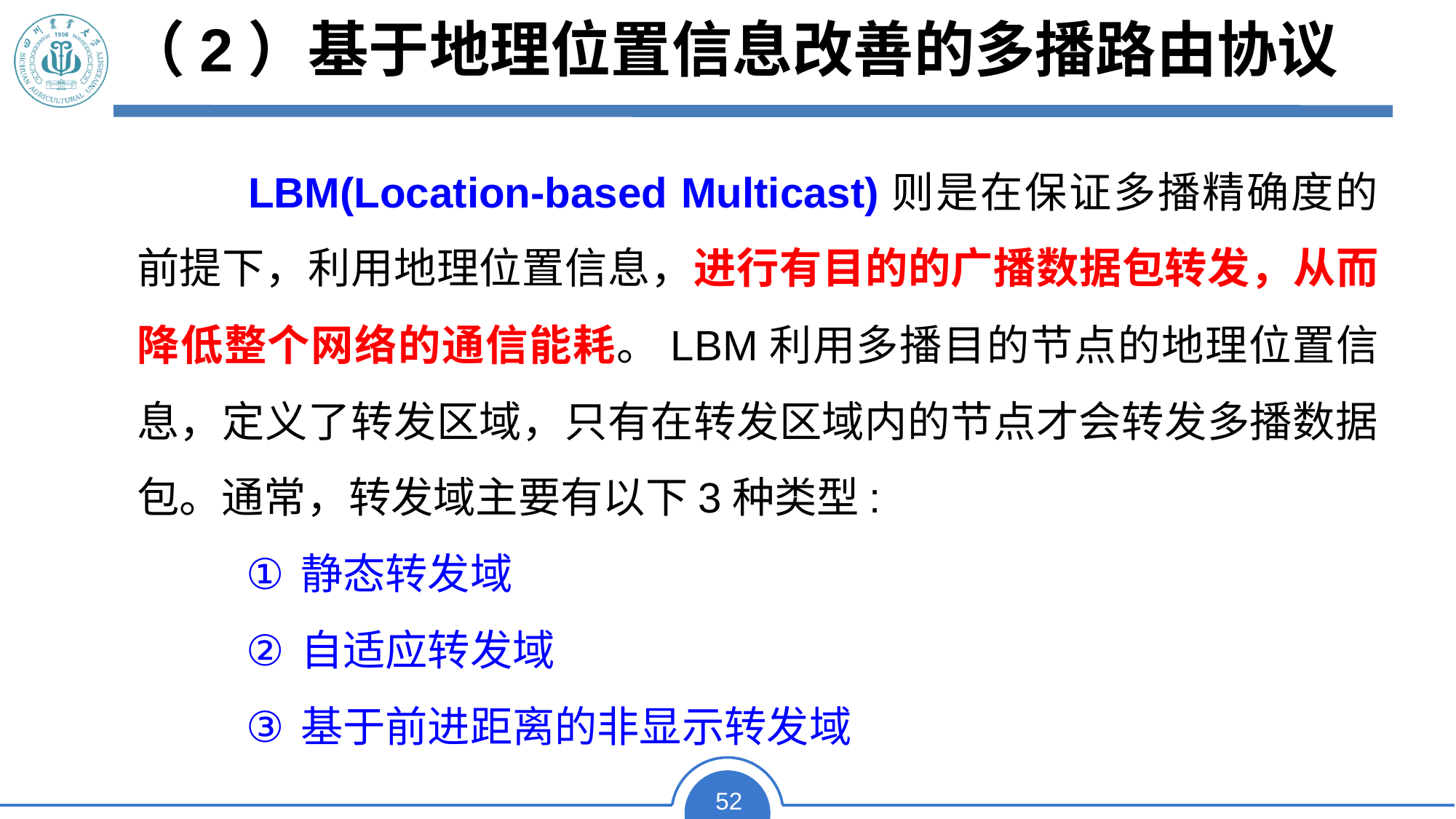

# （2）基于地理位置信息改善的多播路由协议
        LBM(Location-based Multicast)则是在保证多播精确度的前提下，利用地理位置信息，进行有目的的广播数据包转发，从而降低整个网络的通信能耗。LBM利用多播目的节点的地理位置信息，定义了转发区域，只有在转发区域内的节点才会转发多播数据包。通常，转发域主要有以下3种类型:
静态转发域
自适应转发域
基于前进距离的非显示转发域